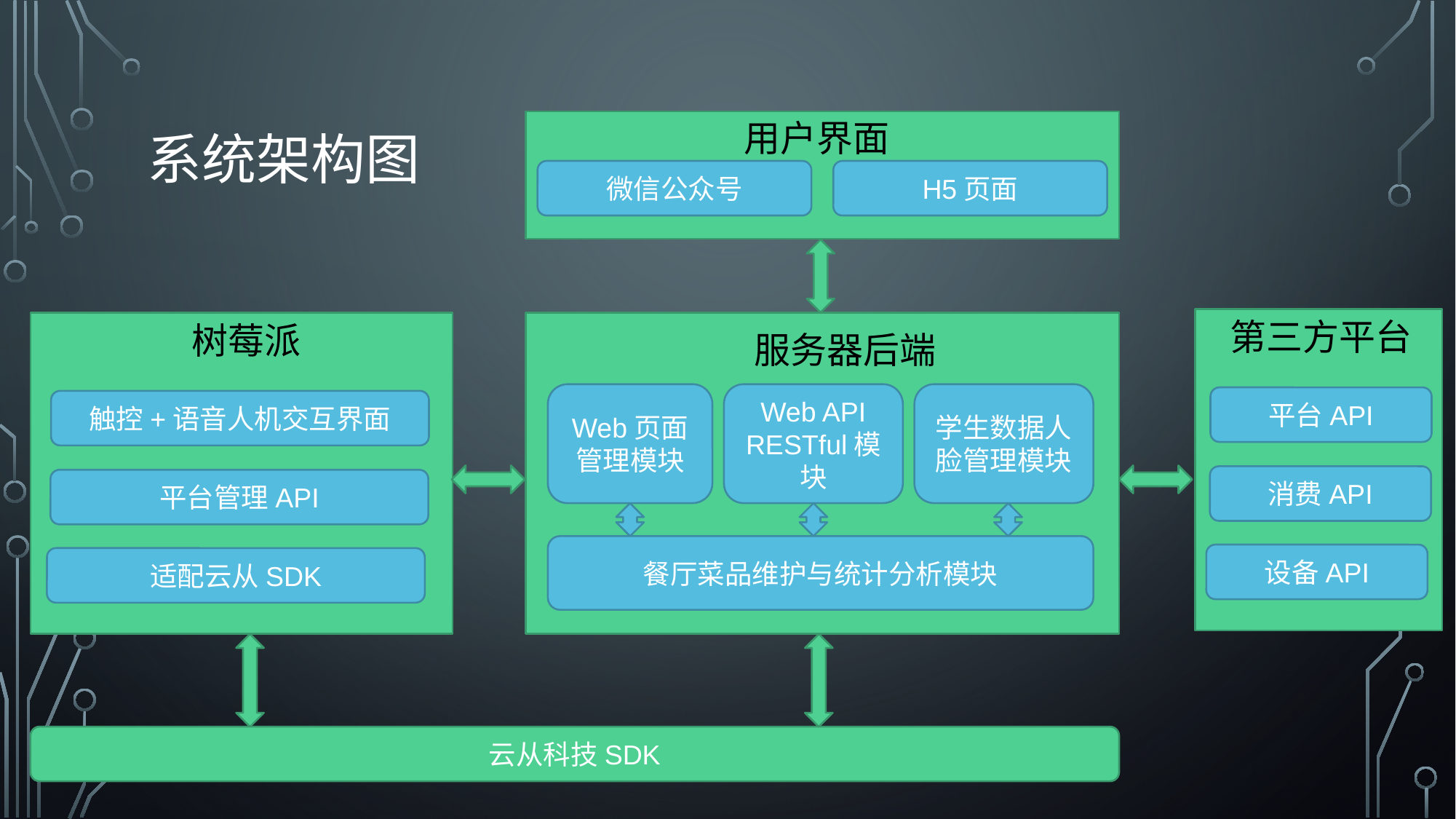

# 系统架构图
用户界面

微信公众号
H5页面

第三方平台

树莓派

服务器后端
学生数据人脸管理模块
Web页面管理模块
Web API RESTful模块
平台API
触控+语音人机交互界面

消费API
平台管理API

餐厅菜品维护与统计分析模块
设备API
适配云从SDK

云从科技SDK